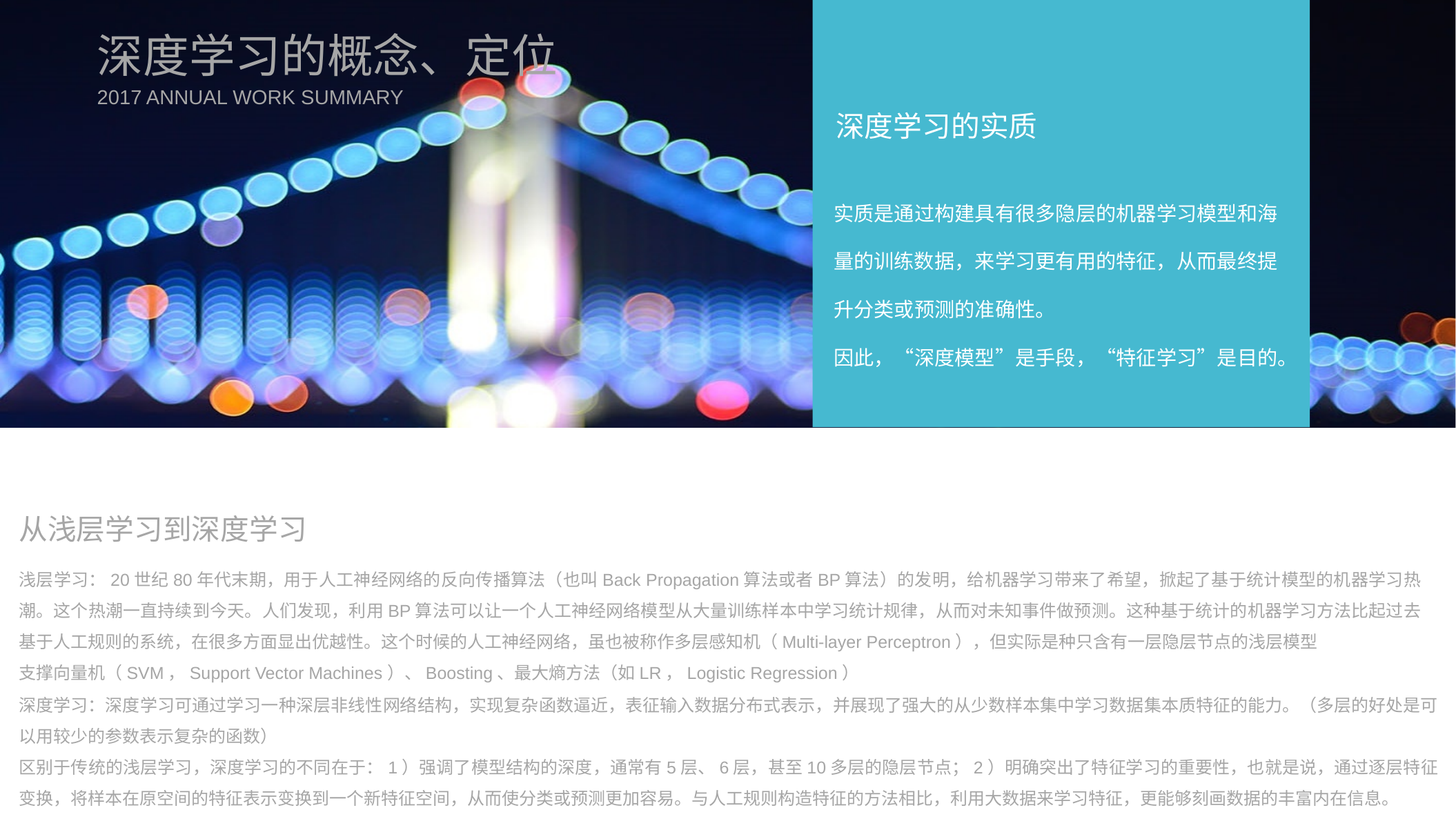

深度学习的概念、定位
2017 ANNUAL WORK SUMMARY
深度学习的实质
实质是通过构建具有很多隐层的机器学习模型和海量的训练数据，来学习更有用的特征，从而最终提升分类或预测的准确性。
因此，“深度模型”是手段，“特征学习”是目的。
从浅层学习到深度学习
浅层学习：20世纪80年代末期，用于人工神经网络的反向传播算法（也叫Back Propagation算法或者BP算法）的发明，给机器学习带来了希望，掀起了基于统计模型的机器学习热潮。这个热潮一直持续到今天。人们发现，利用BP算法可以让一个人工神经网络模型从大量训练样本中学习统计规律，从而对未知事件做预测。这种基于统计的机器学习方法比起过去基于人工规则的系统，在很多方面显出优越性。这个时候的人工神经网络，虽也被称作多层感知机（Multi-layer Perceptron），但实际是种只含有一层隐层节点的浅层模型
支撑向量机（SVM，Support Vector Machines）、Boosting、最大熵方法（如LR，Logistic Regression）
深度学习：深度学习可通过学习一种深层非线性网络结构，实现复杂函数逼近，表征输入数据分布式表示，并展现了强大的从少数样本集中学习数据集本质特征的能力。（多层的好处是可以用较少的参数表示复杂的函数）
区别于传统的浅层学习，深度学习的不同在于：1）强调了模型结构的深度，通常有5层、6层，甚至10多层的隐层节点；2）明确突出了特征学习的重要性，也就是说，通过逐层特征变换，将样本在原空间的特征表示变换到一个新特征空间，从而使分类或预测更加容易。与人工规则构造特征的方法相比，利用大数据来学习特征，更能够刻画数据的丰富内在信息。